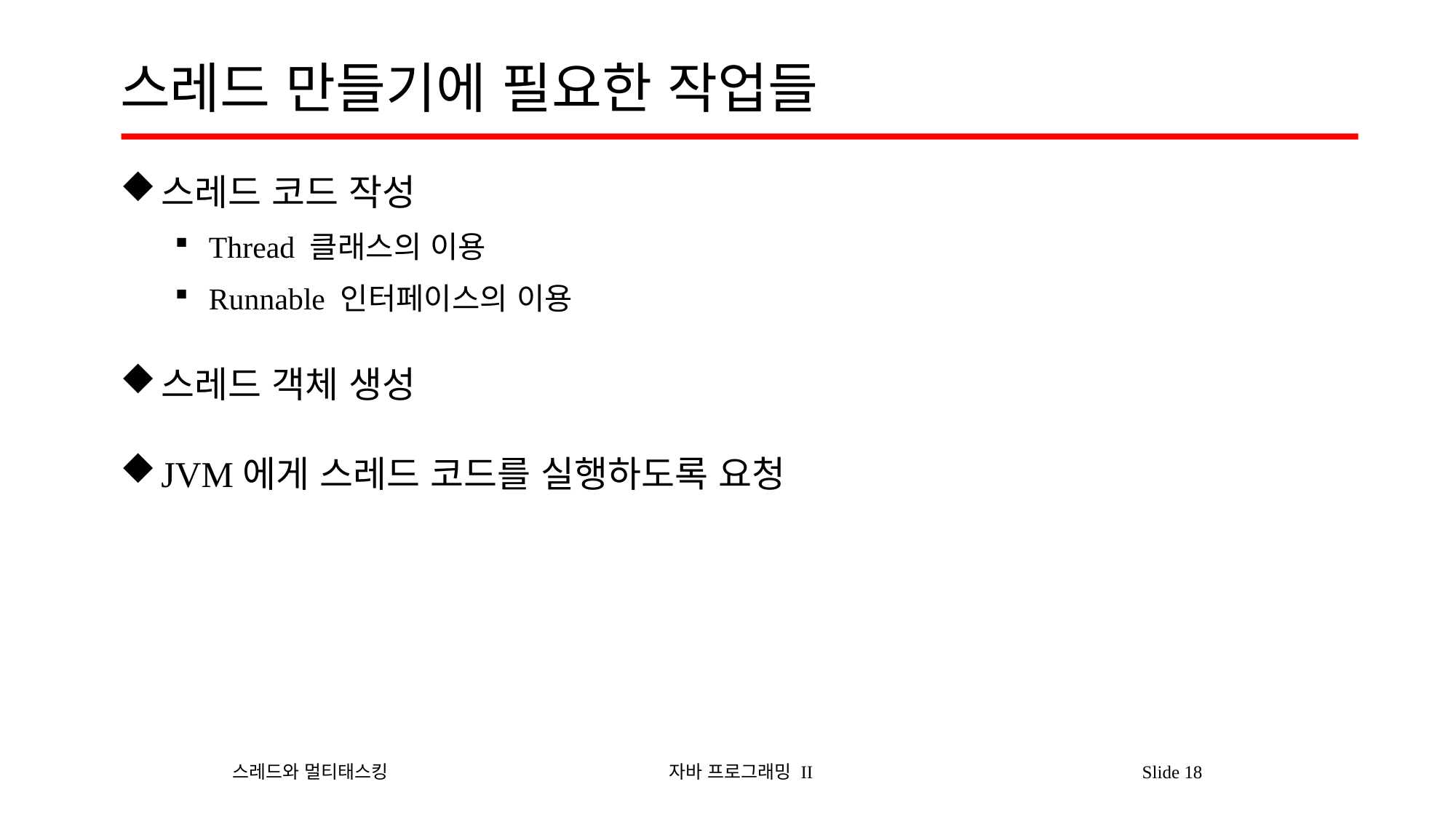

# 스레드 만들기에 필요한 작업들
스레드 코드 작성
Thread 클래스의 이용
Runnable 인터페이스의 이용
스레드 객체 생성
JVM에게 스레드 코드를 실행하도록 요청